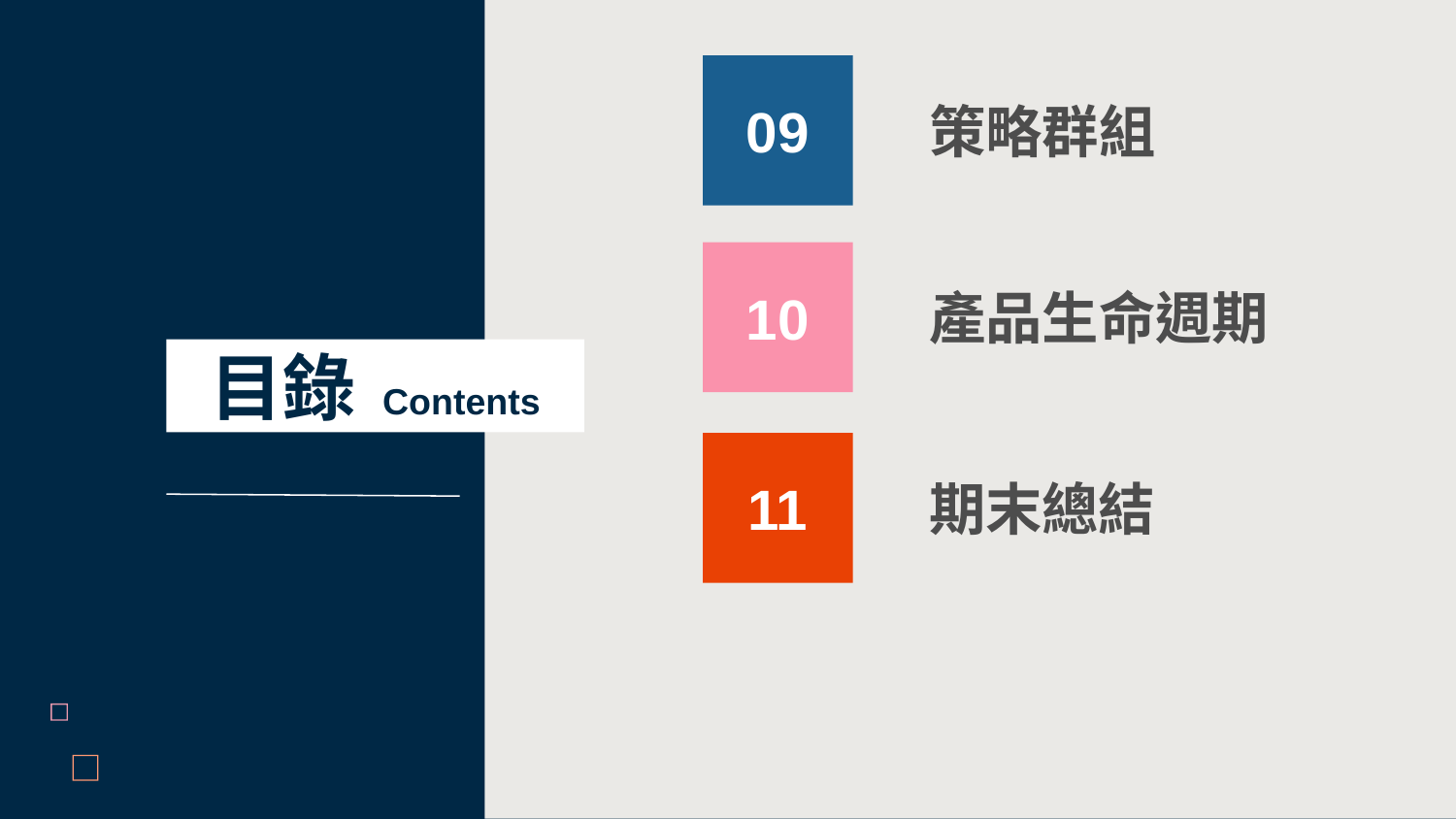

09
策略群組
10

產品生命週期
目錄 Contents
11
期末總結
4